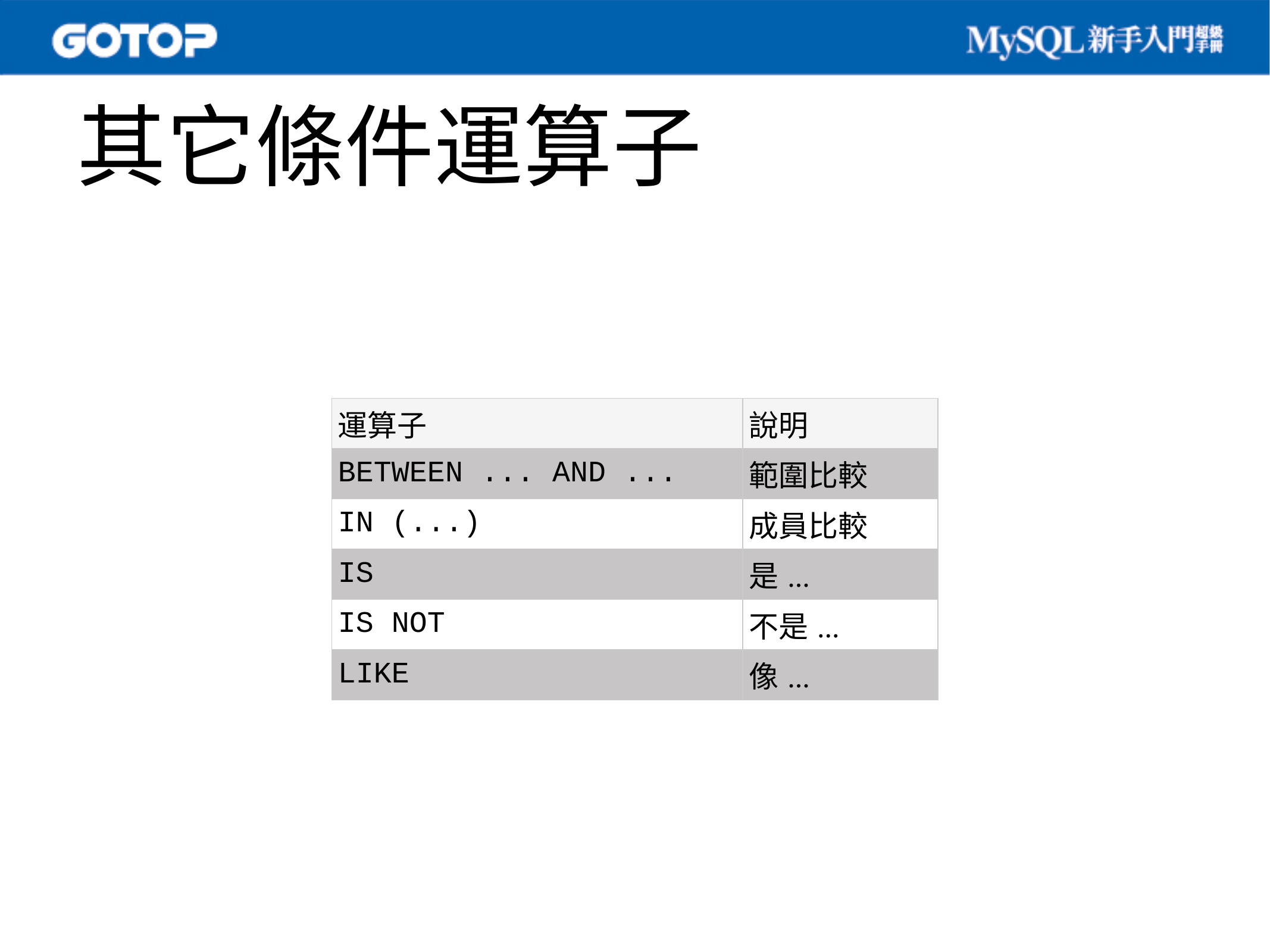

# 其它條件運算子
| 運算子 | 說明 |
| --- | --- |
| BETWEEN ... AND ... | 範圍比較 |
| IN (...) | 成員比較 |
| IS | 是... |
| IS NOT | 不是... |
| LIKE | 像... |